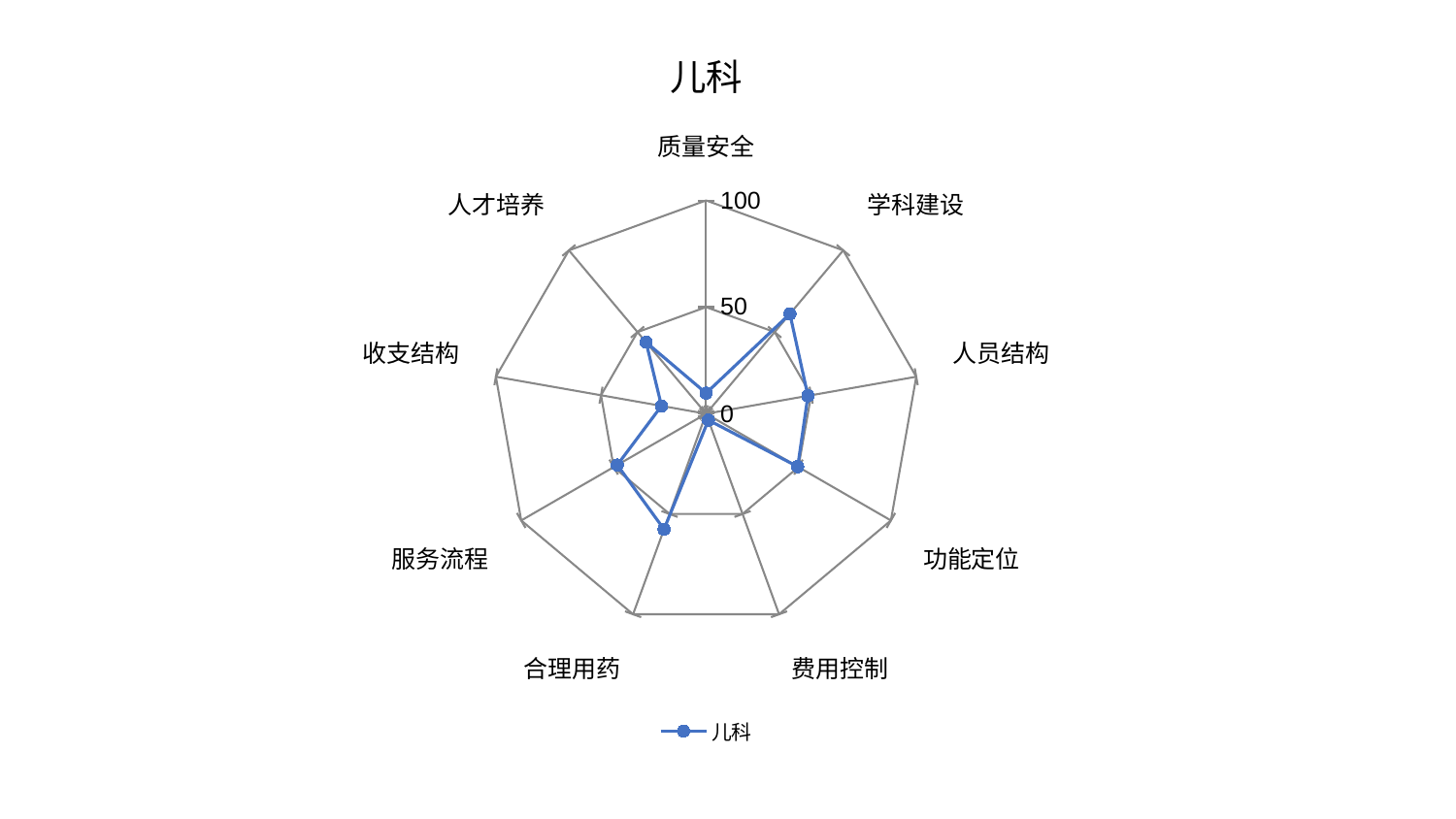

### Chart: 儿科

| Category | 儿科 |
|---|---|
| 质量安全 | 9.638610246980823 |
| 学科建设 | 61.1405284127339 |
| 人员结构 | 48.45300217363601 |
| 功能定位 | 49.577208065064625 |
| 费用控制 | 3.1820734455110733 |
| 合理用药 | 57.62578673024382 |
| 服务流程 | 48.02818694726711 |
| 收支结构 | 21.226021338559118 |
| 人才培养 | 43.74685900566194 |
86